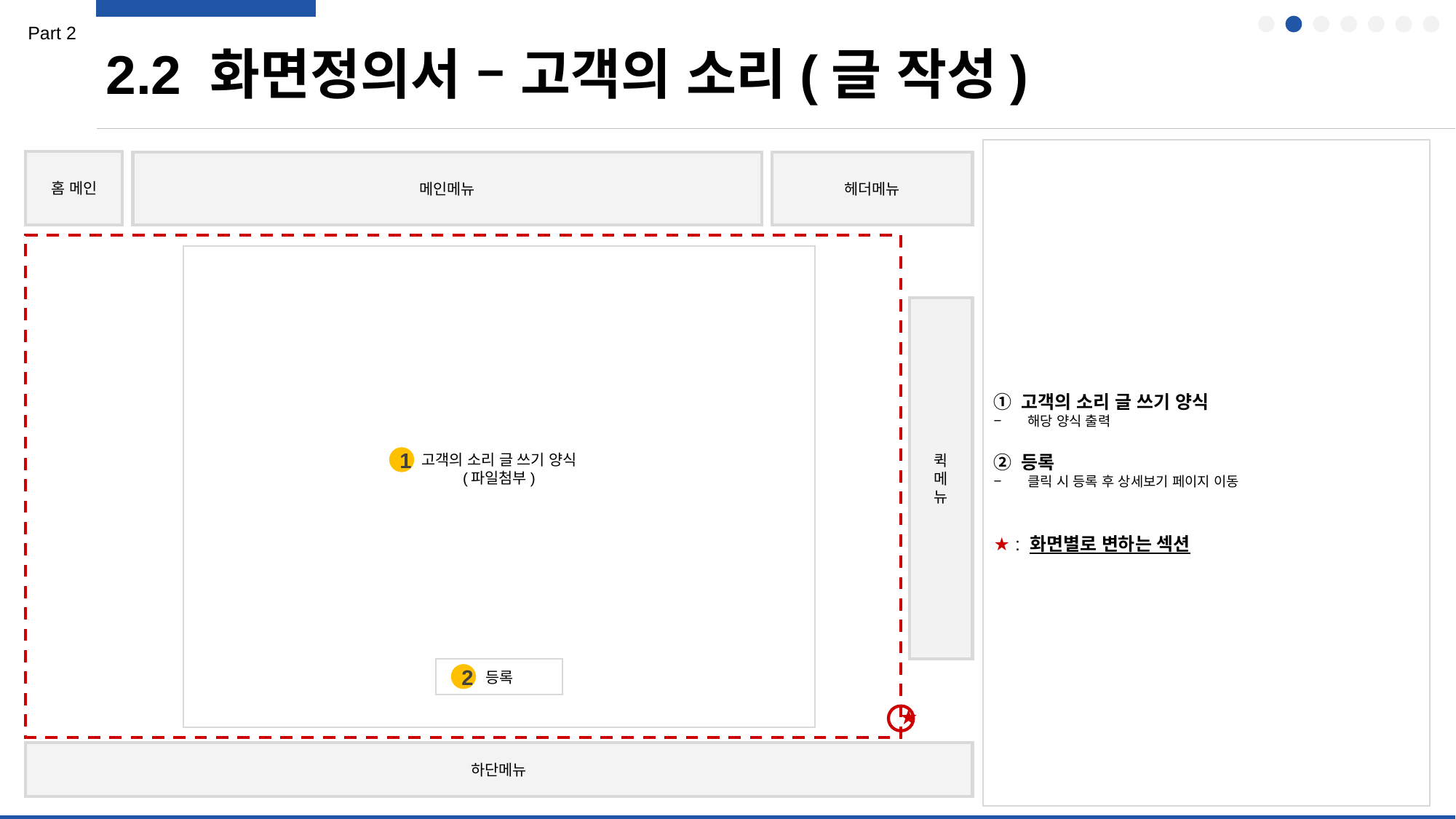

Part 2

2.2 화면정의서 – 고객의 소리(글 작성)
① 고객의 소리 글 쓰기 양식
해당 양식 출력

② 등록
클릭 시 등록 후 상세보기 페이지 이동

★ : 화면별로 변하는 섹션
홈 메인
메인메뉴
헤더메뉴

고객의 소리 글 쓰기 양식
(파일첨부)

퀵
메
뉴
1
등록
2
★

하단메뉴